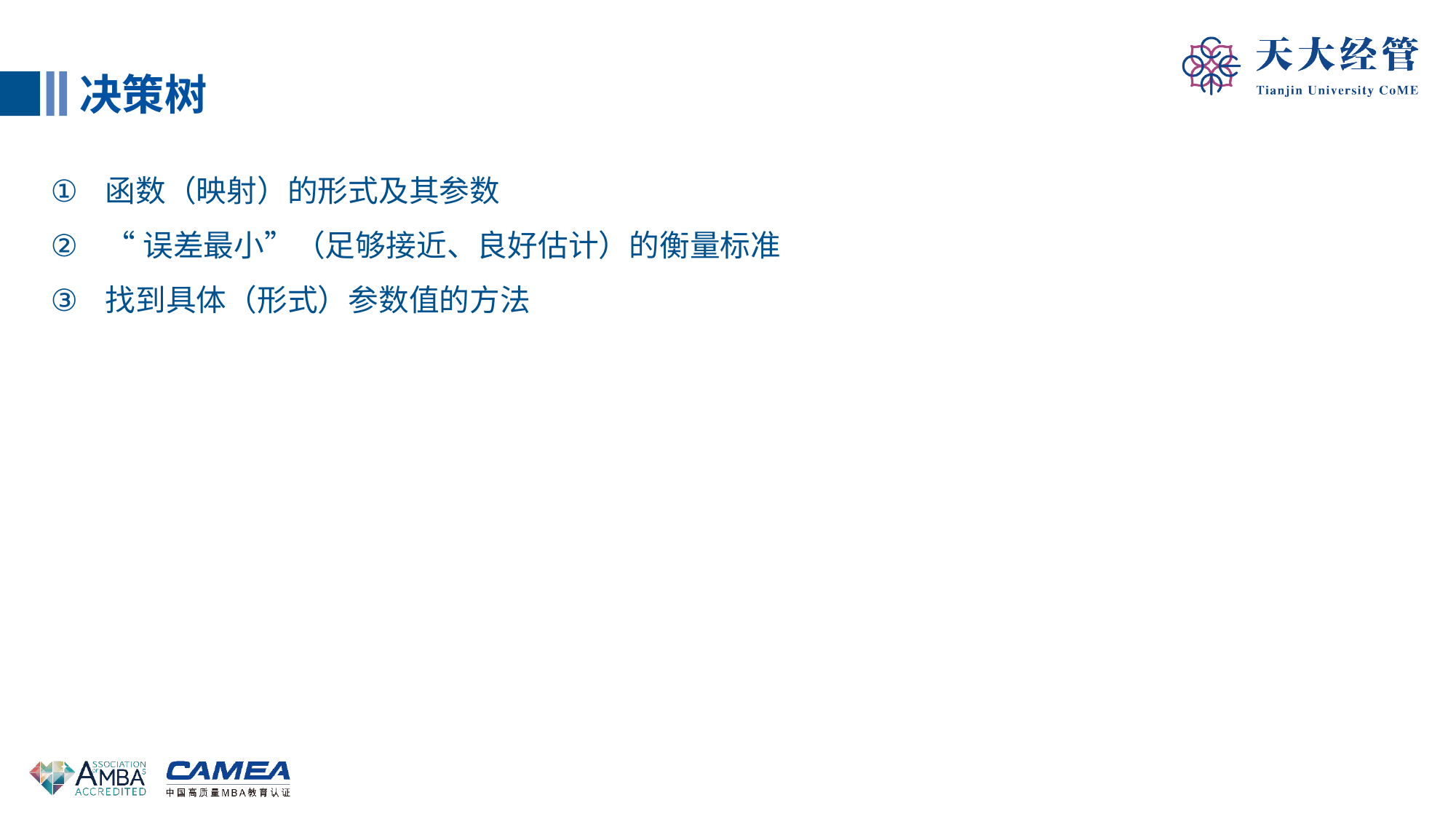

决策树

函数（映射）的形式及其参数
“误差最小”（足够接近、良好估计）的衡量标准
找到具体（形式）参数值的方法